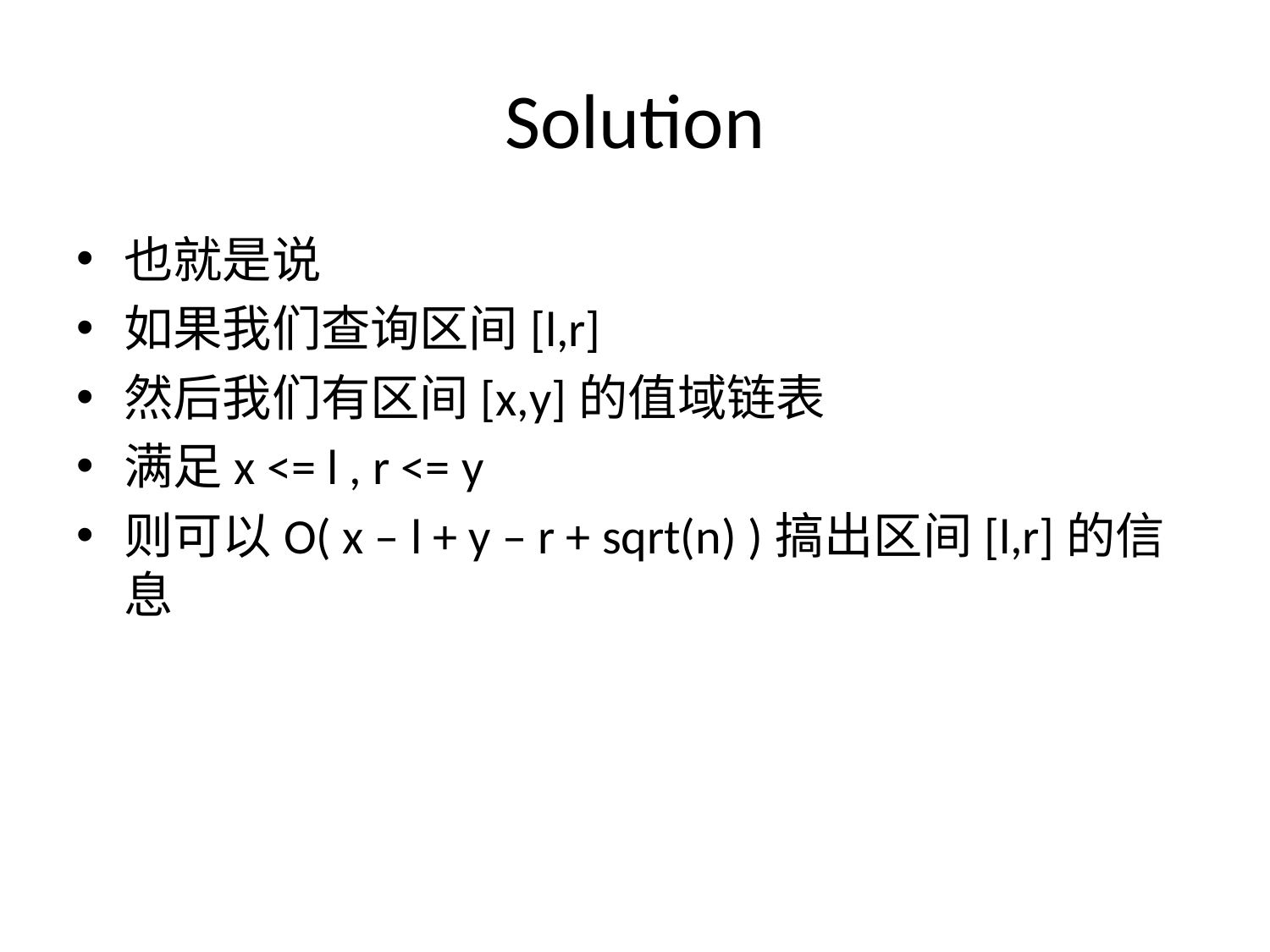

# Solution
也就是说
如果我们查询区间[l,r]
然后我们有区间[x,y]的值域链表
满足x <= l , r <= y
则可以O( x – l + y – r + sqrt(n) )搞出区间[l,r]的信息